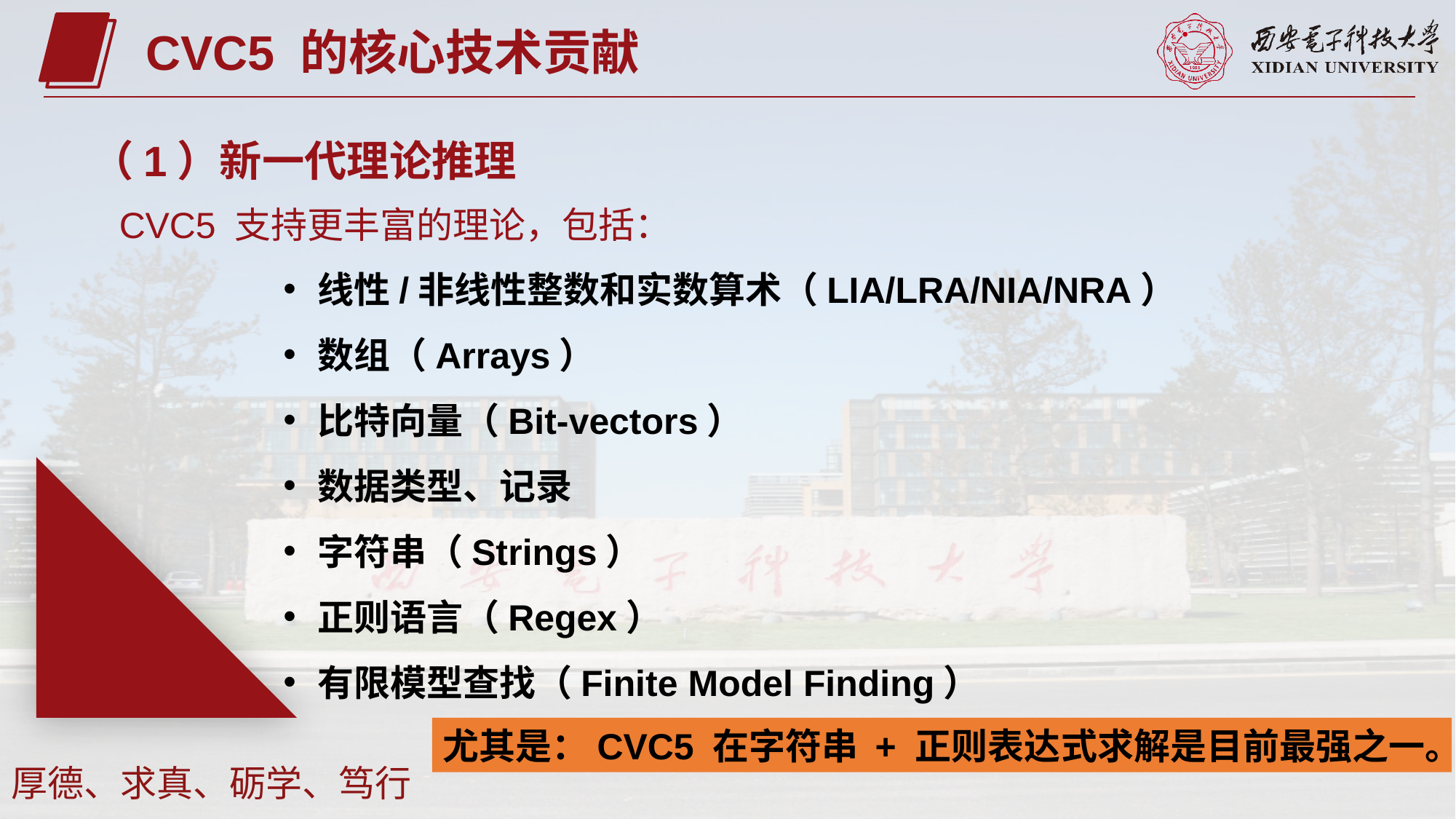

CVC5 的核心技术贡献
（1）新一代理论推理
CVC5 支持更丰富的理论，包括：
线性/非线性整数和实数算术（LIA/LRA/NIA/NRA）
数组（Arrays）
比特向量（Bit-vectors）
数据类型、记录
字符串（Strings）
正则语言（Regex）
有限模型查找（Finite Model Finding）

尤其是：CVC5 在字符串 + 正则表达式求解是目前最强之一。